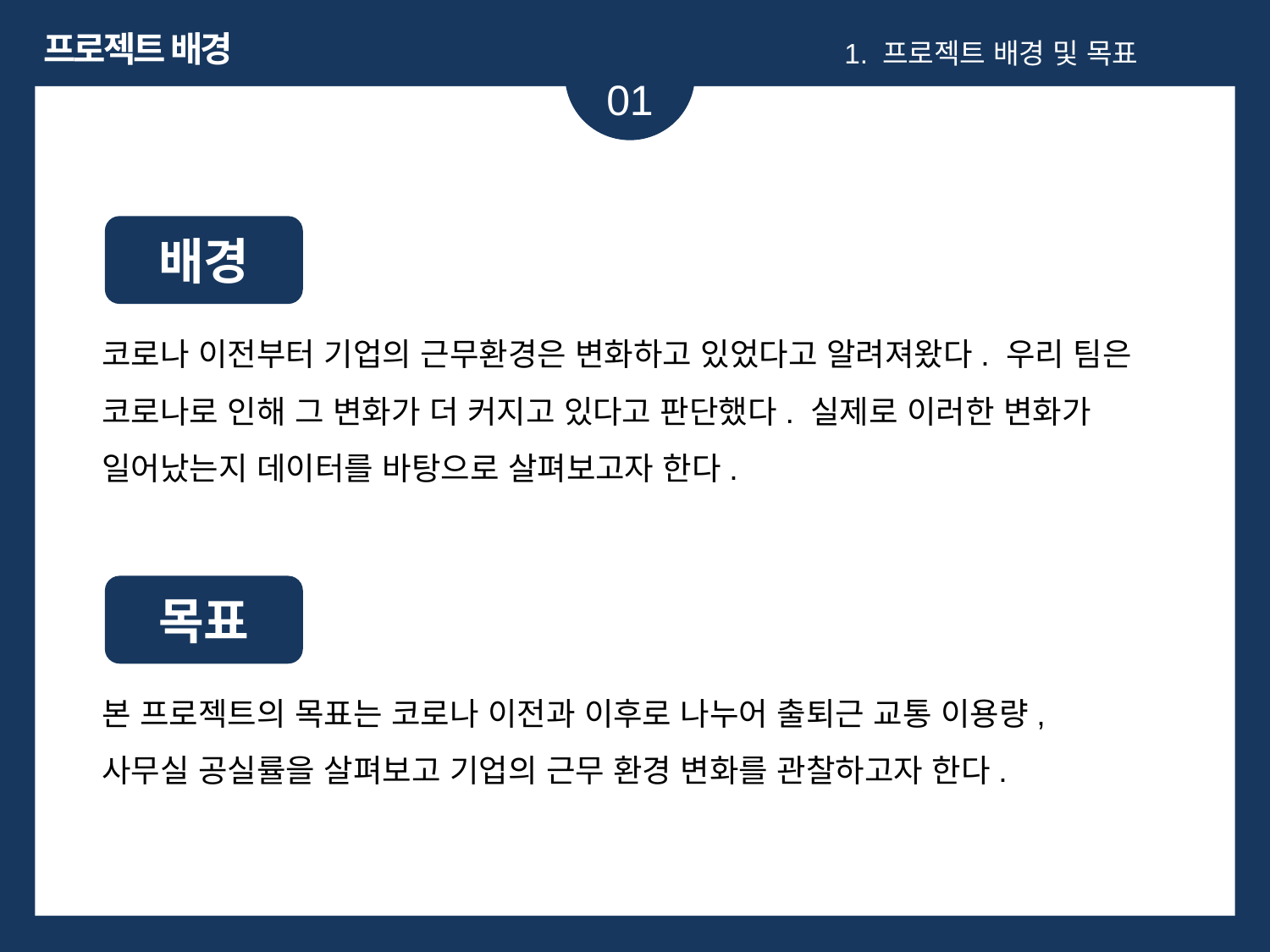

프로젝트 배경
1. 프로젝트 배경 및 목표
01

배경
코로나 이전부터 기업의 근무환경은 변화하고 있었다고 알려져왔다. 우리 팀은 코로나로 인해 그 변화가 더 커지고 있다고 판단했다. 실제로 이러한 변화가 일어났는지 데이터를 바탕으로 살펴보고자 한다.
목표
본 프로젝트의 목표는 코로나 이전과 이후로 나누어 출퇴근 교통 이용량, 사무실 공실률을 살펴보고 기업의 근무 환경 변화를 관찰하고자 한다.